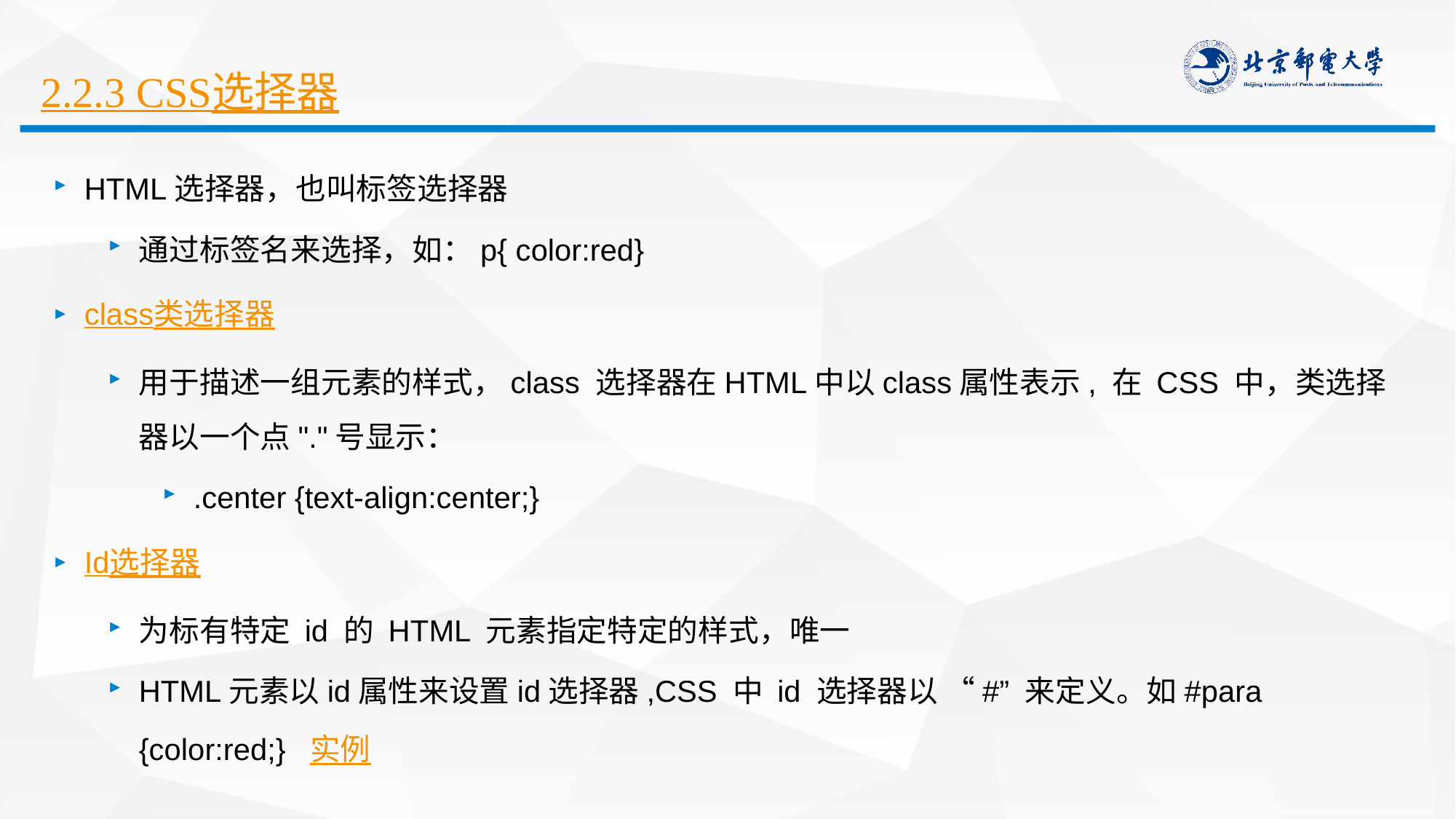

# 2.2.3 CSS选择器
HTML选择器，也叫标签选择器
通过标签名来选择，如：p{ color:red}
class类选择器
用于描述一组元素的样式，class 选择器在HTML中以class属性表示, 在 CSS 中，类选择器以一个点"."号显示：
.center {text-align:center;}
Id选择器
为标有特定 id 的 HTML 元素指定特定的样式，唯一
HTML元素以id属性来设置id选择器,CSS 中 id 选择器以 “#” 来定义。如#para {color:red;}  实例